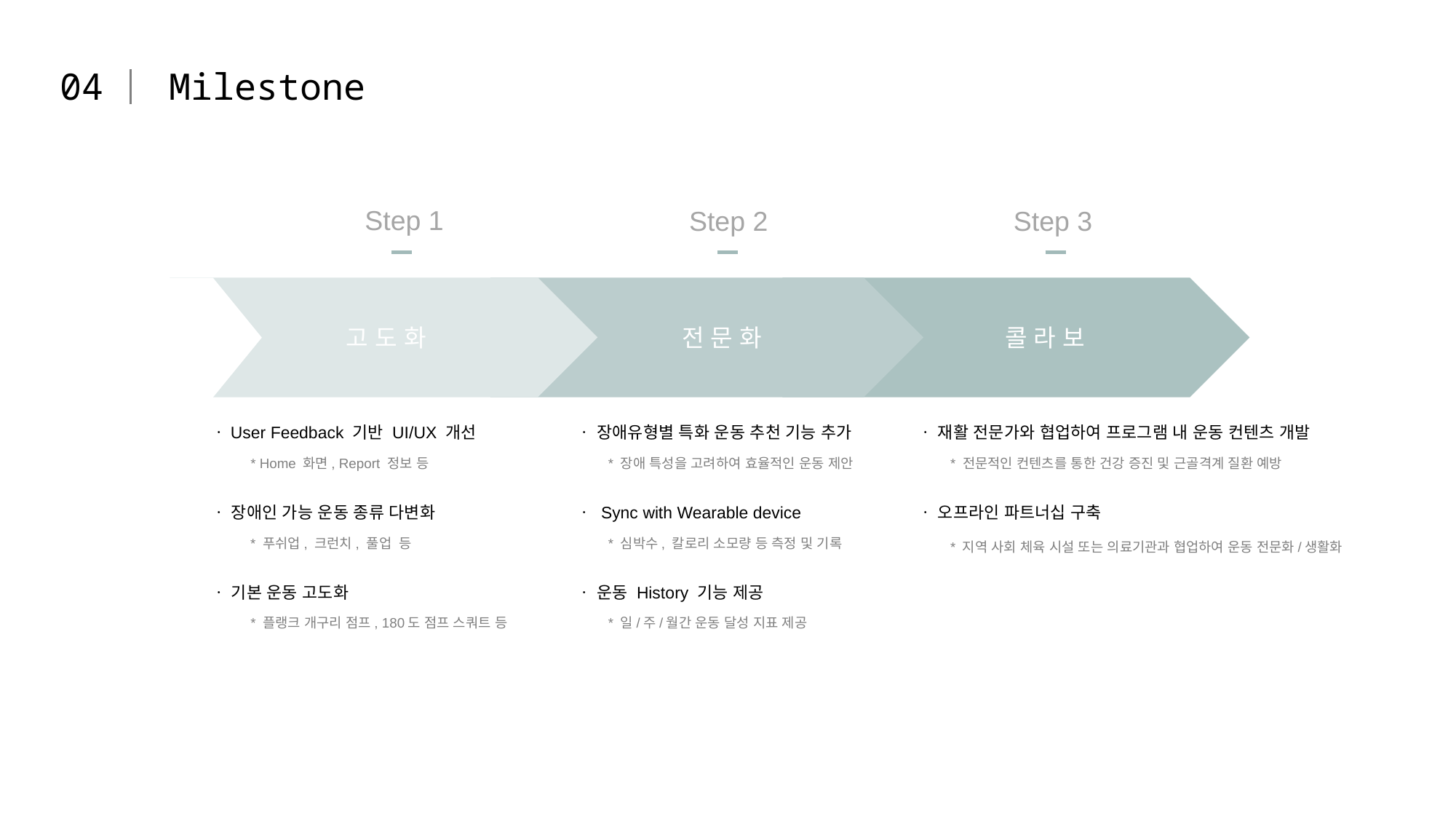

04   Milestone
Step 1
Step 2
Step 3

고 도 화
전 문 화
콜 라 보
ㆍUser Feedback 기반 UI/UX 개선

ㆍ 장애인 가능 운동 종류 다변화

ㆍ 기본 운동 고도화
ㆍ 장애유형별 특화 운동 추천 기능 추가

ㆍ Sync with Wearable device

ㆍ 운동 History 기능 제공
ㆍ 재활 전문가와 협업하여 프로그램 내 운동 컨텐츠 개발

ㆍ 오프라인 파트너십 구축
* Home 화면, Report 정보 등
* 장애 특성을 고려하여 효율적인 운동 제안
* 전문적인 컨텐츠를 통한 건강 증진 및 근골격계 질환 예방
* 푸쉬업, 크런치, 풀업  등
* 심박수, 칼로리 소모량 등 측정 및 기록
* 지역 사회 체육 시설 또는 의료기관과 협업하여 운동 전문화/생활화
* 플랭크 개구리 점프, 180도 점프 스쿼트 등
* 일/주/월간 운동 달성 지표 제공